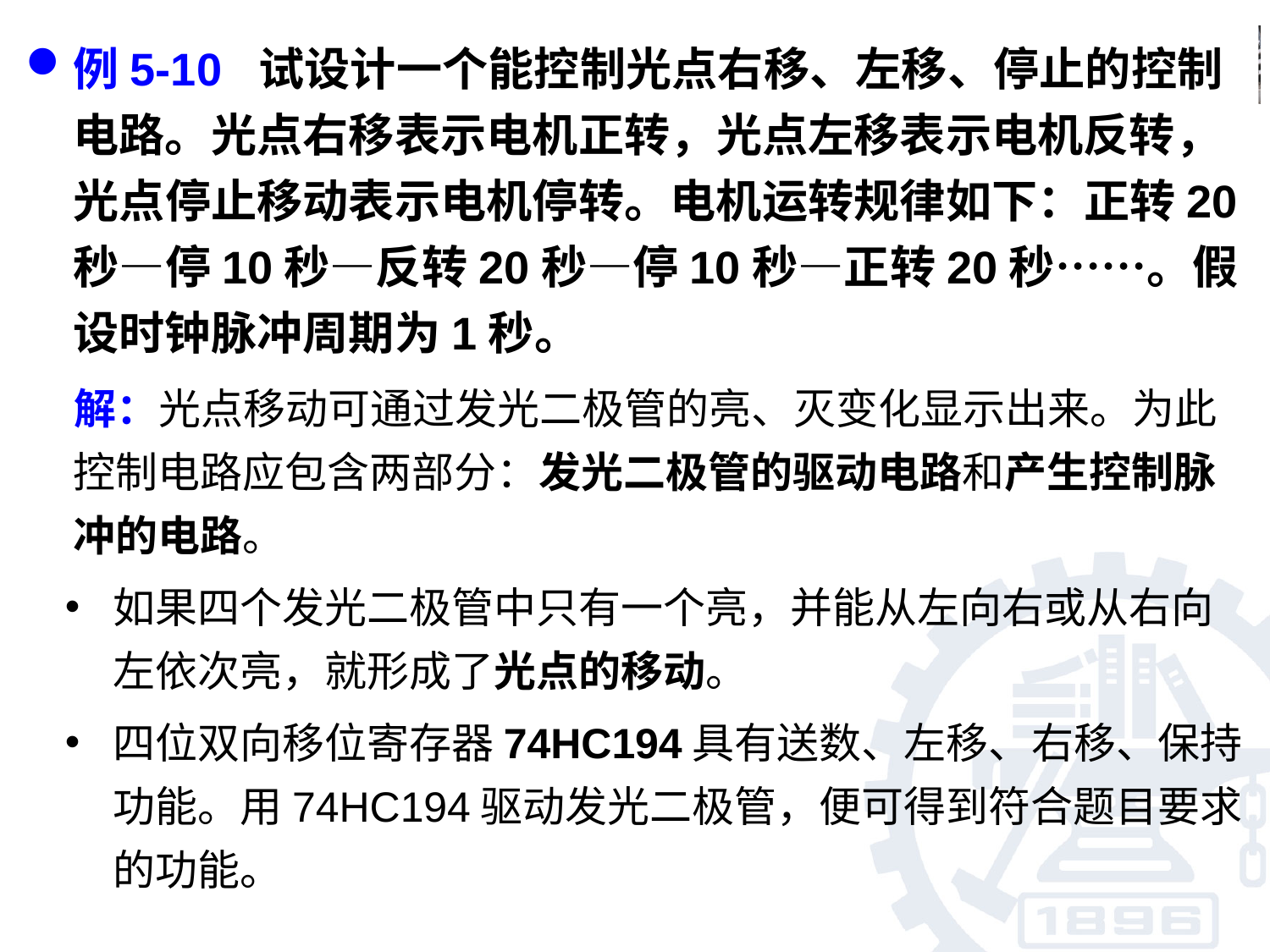

例5-10  试设计一个能控制光点右移、左移、停止的控制电路。光点右移表示电机正转，光点左移表示电机反转，光点停止移动表示电机停转。电机运转规律如下：正转20秒—停10秒—反转20秒—停10秒—正转20秒……。假设时钟脉冲周期为1秒。
    解：光点移动可通过发光二极管的亮、灭变化显示出来。为此控制电路应包含两部分：发光二极管的驱动电路和产生控制脉冲的电路。
如果四个发光二极管中只有一个亮，并能从左向右或从右向左依次亮，就形成了光点的移动。
四位双向移位寄存器74HC194具有送数、左移、右移、保持功能。用74HC194驱动发光二极管，便可得到符合题目要求的功能。